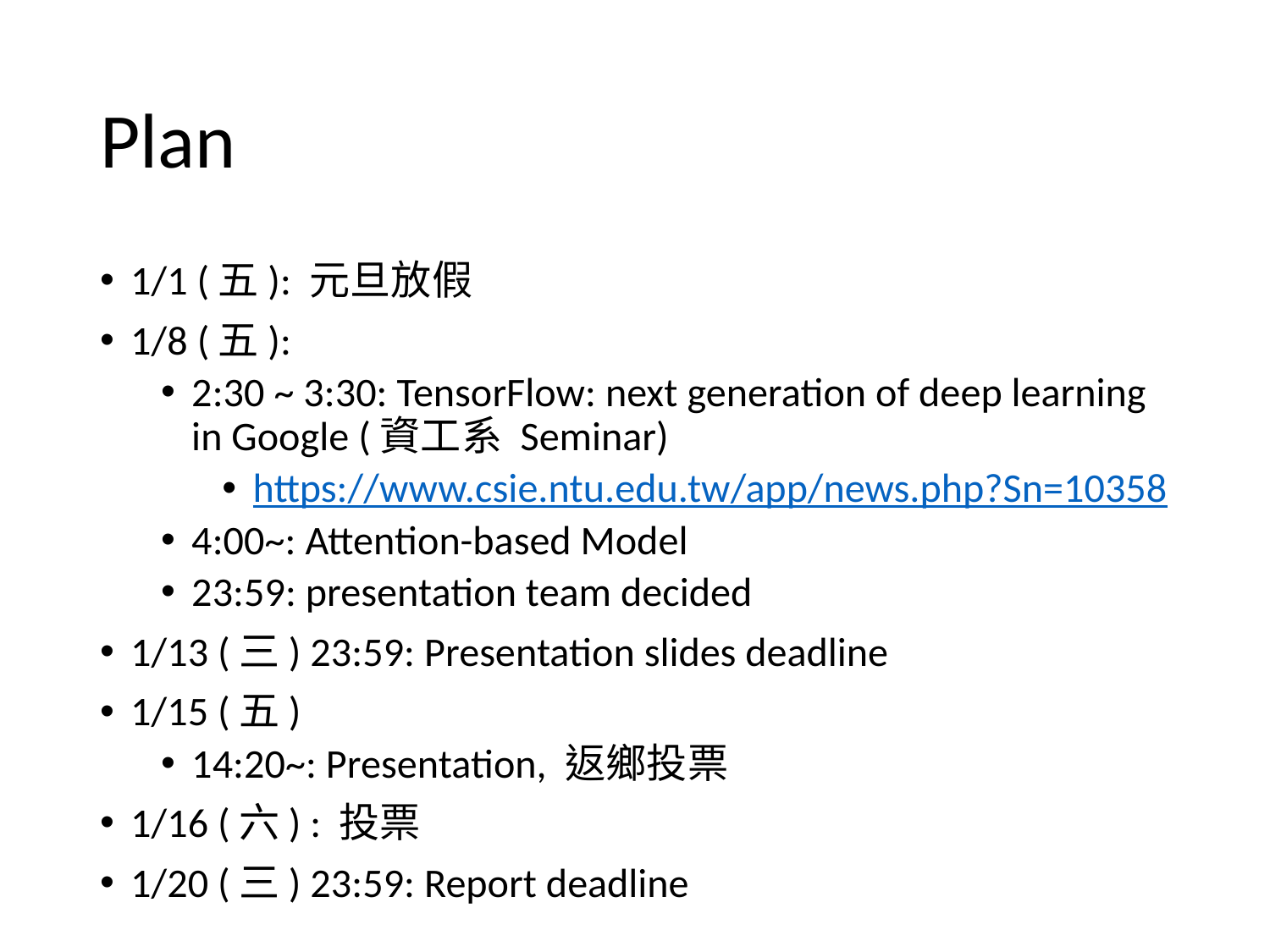

# Plan
1/1 (五): 元旦放假
1/8 (五):
2:30 ~ 3:30: TensorFlow: next generation of deep learning in Google (資工系 Seminar)
https://www.csie.ntu.edu.tw/app/news.php?Sn=10358
4:00~: Attention-based Model
23:59: presentation team decided
1/13 (三) 23:59: Presentation slides deadline
1/15 (五)
14:20~: Presentation, 返鄉投票
1/16 (六) : 投票
1/20 (三) 23:59: Report deadline